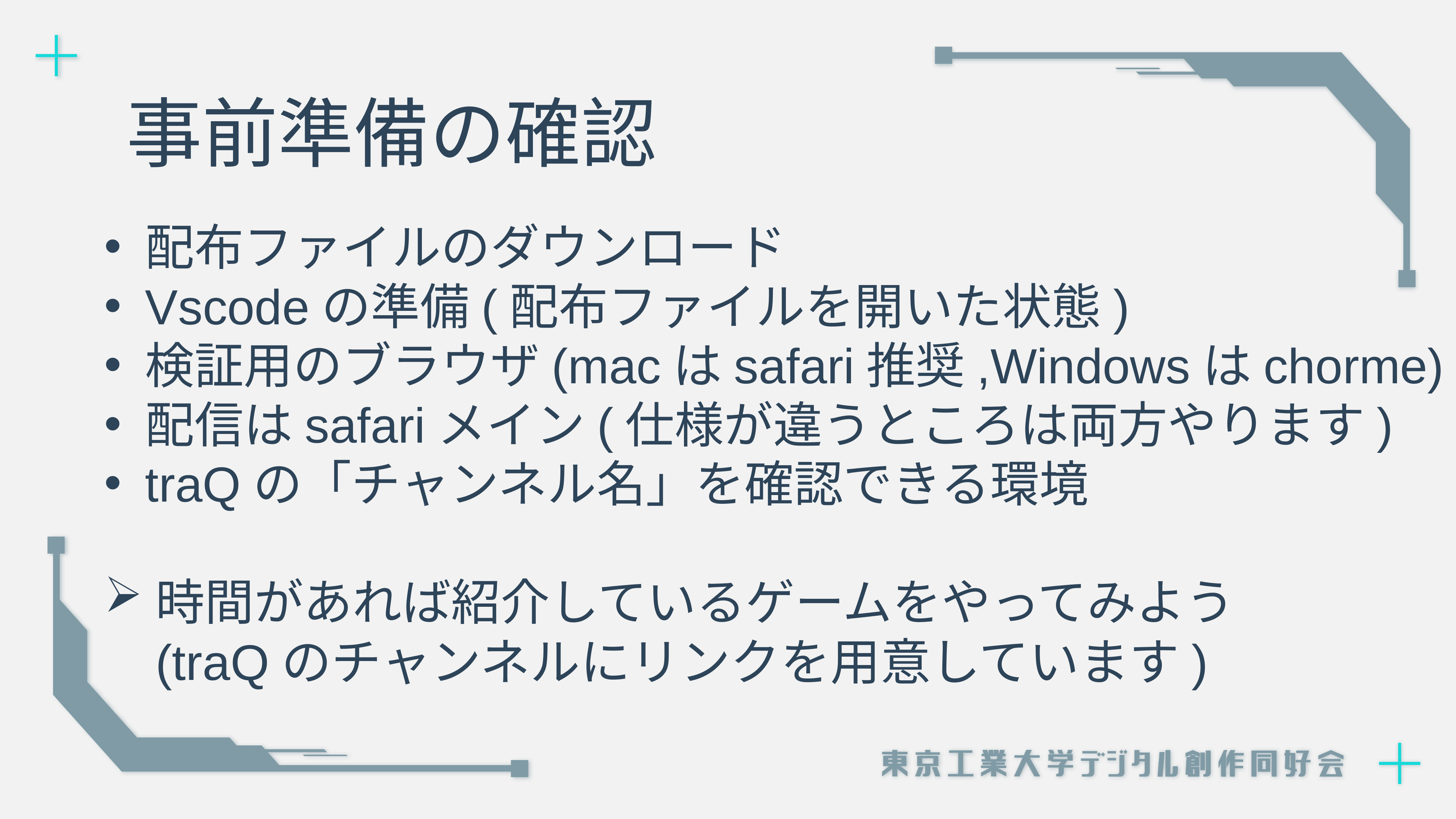

# 事前準備の確認
配布ファイルのダウンロード
Vscodeの準備(配布ファイルを開いた状態)
検証用のブラウザ(macはsafari推奨,Windowsはchorme)
配信はsafariメイン(仕様が違うところは両方やります)
traQの「チャンネル名」を確認できる環境

時間があれば紹介しているゲームをやってみよう
(traQのチャンネルにリンクを用意しています)